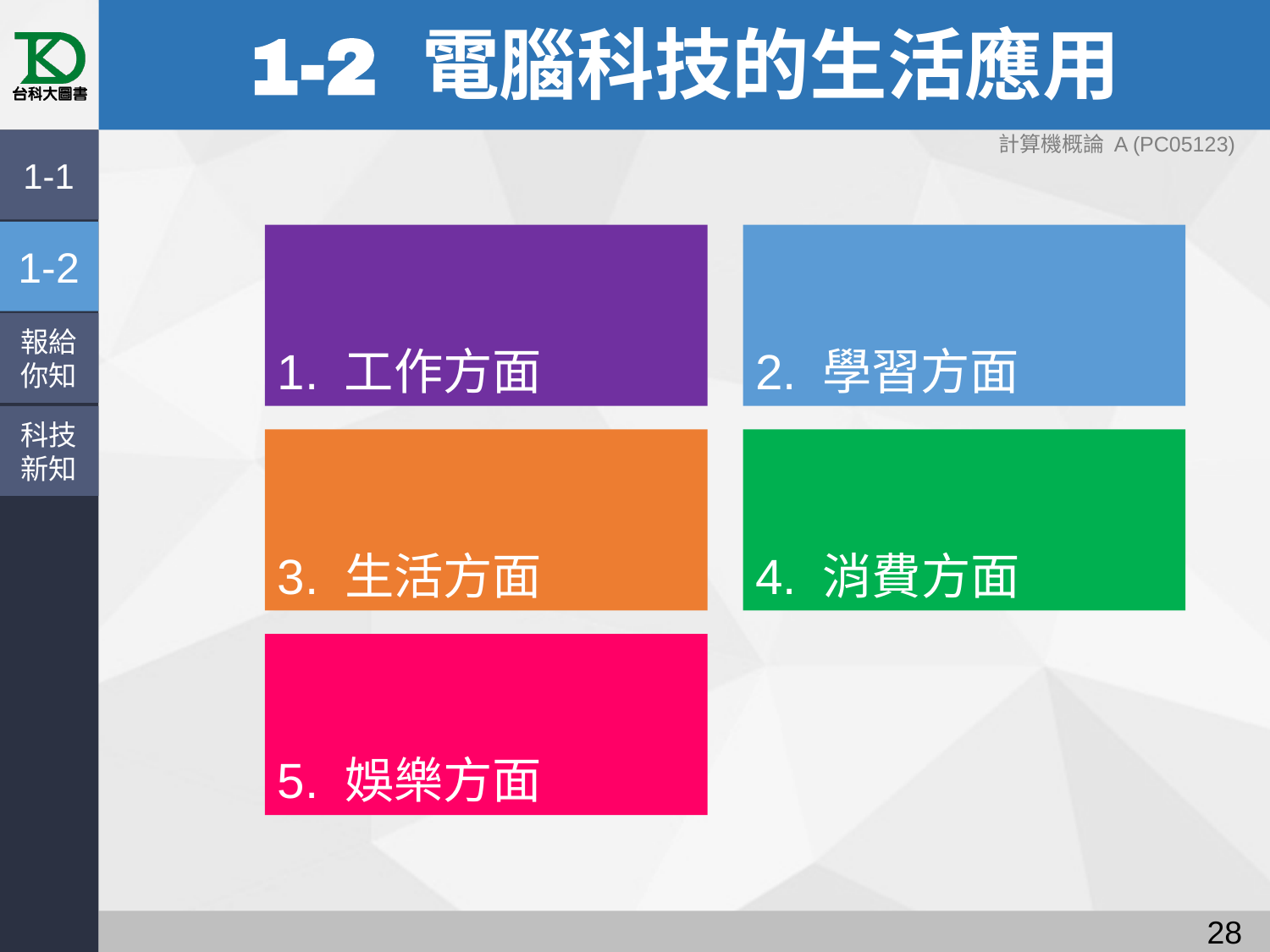

# 1-2 電腦科技的生活應用
計算機概論 A (PC05123)
1-1
1-2
1. 工作方面
2. 學習方面
報給
你知
科技
新知
3. 生活方面
4. 消費方面
5. 娛樂方面
28